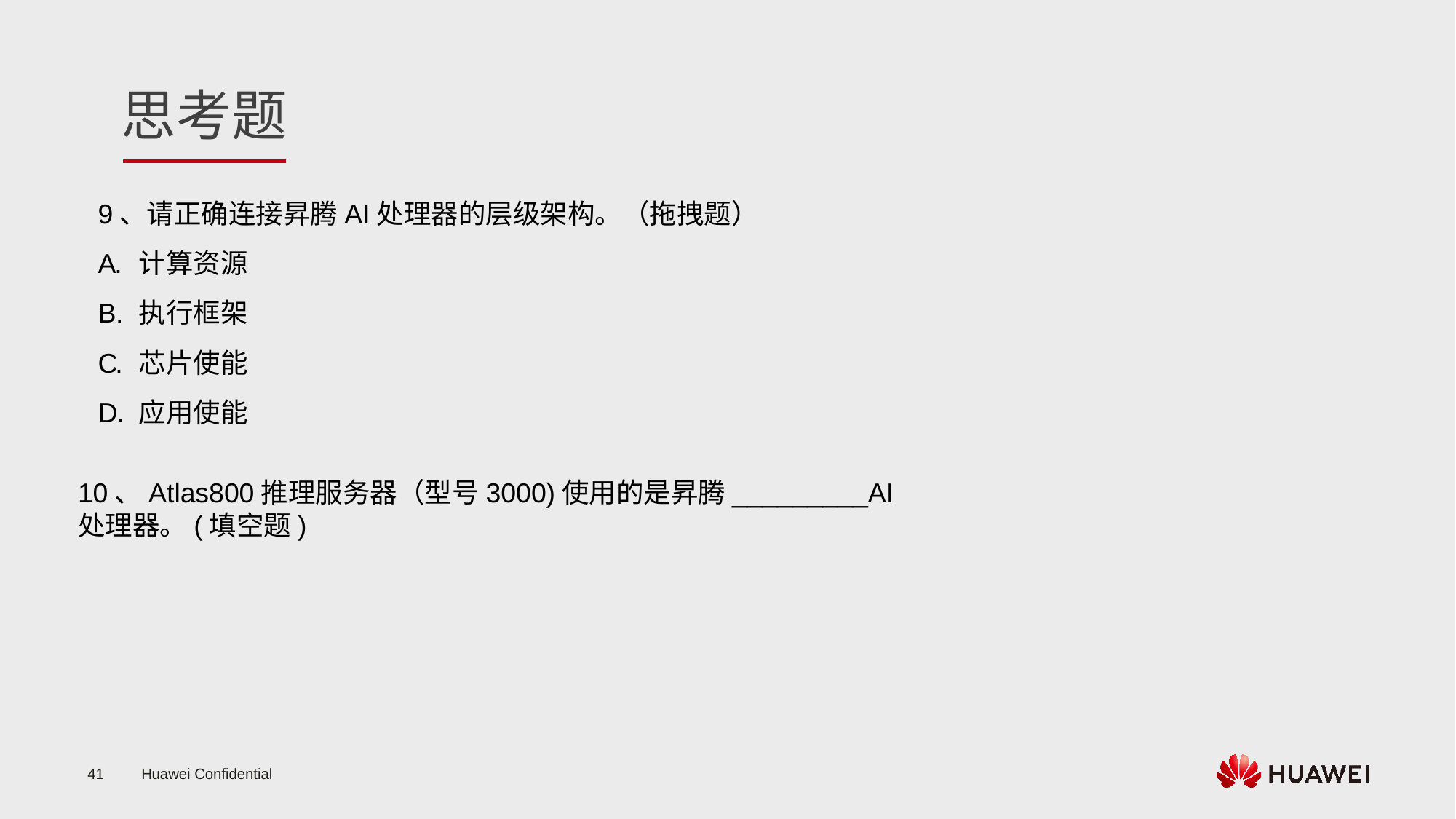

9、请正确连接昇腾AI处理器的层级架构。（拖拽题）
计算资源
执行框架
芯片使能
应用使能
10、Atlas800推理服务器（型号3000)使用的是昇腾_________AI处理器。(填空题)